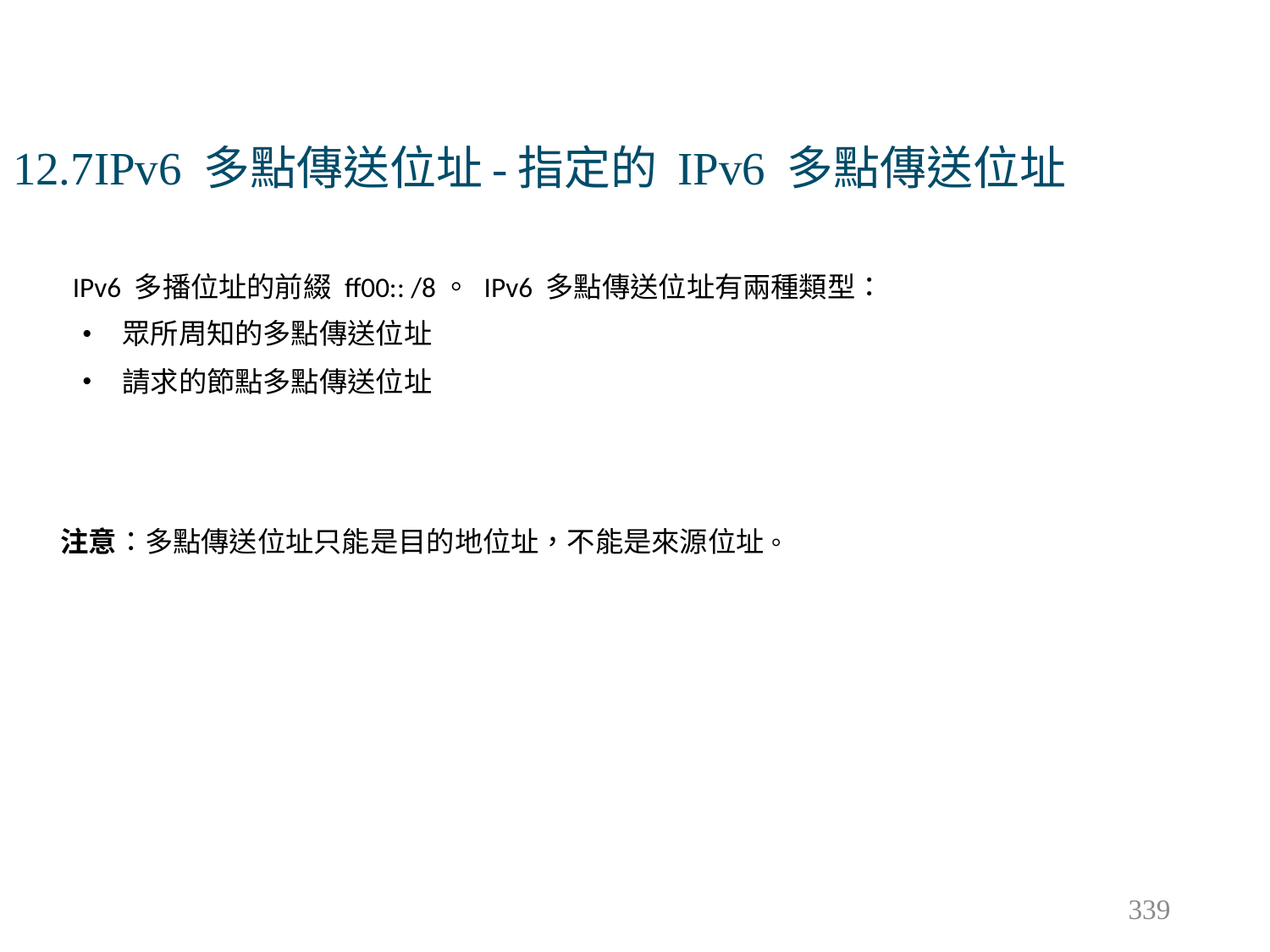

# 12.7IPv6 多點傳送位址-指定的 IPv6 多點傳送位址
IPv6 多播位址的前綴 ff00:: /8。 IPv6 多點傳送位址有兩種類型：
眾所周知的多點傳送位址
請求的節點多點傳送位址

注意：多點傳送位址只能是目的地位址，不能是來源位址。

339